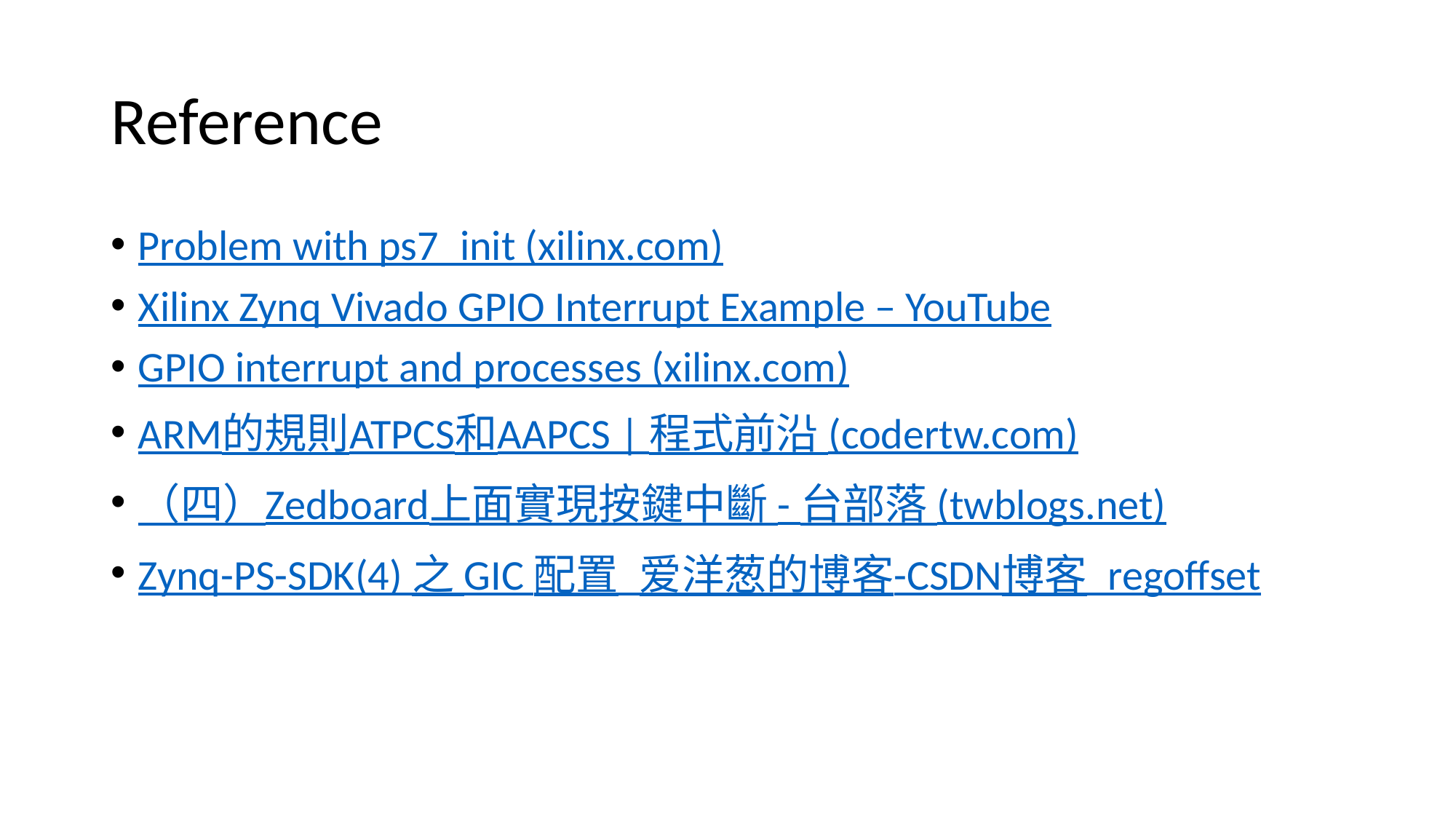

# Reference
Problem with ps7_init (xilinx.com)
Xilinx Zynq Vivado GPIO Interrupt Example – YouTube
GPIO interrupt and processes (xilinx.com)
ARM的規則ATPCS和AAPCS | 程式前沿 (codertw.com)
（四）Zedboard上面實現按鍵中斷 - 台部落 (twblogs.net)
Zynq-PS-SDK(4) 之 GIC 配置_爱洋葱的博客-CSDN博客_regoffset